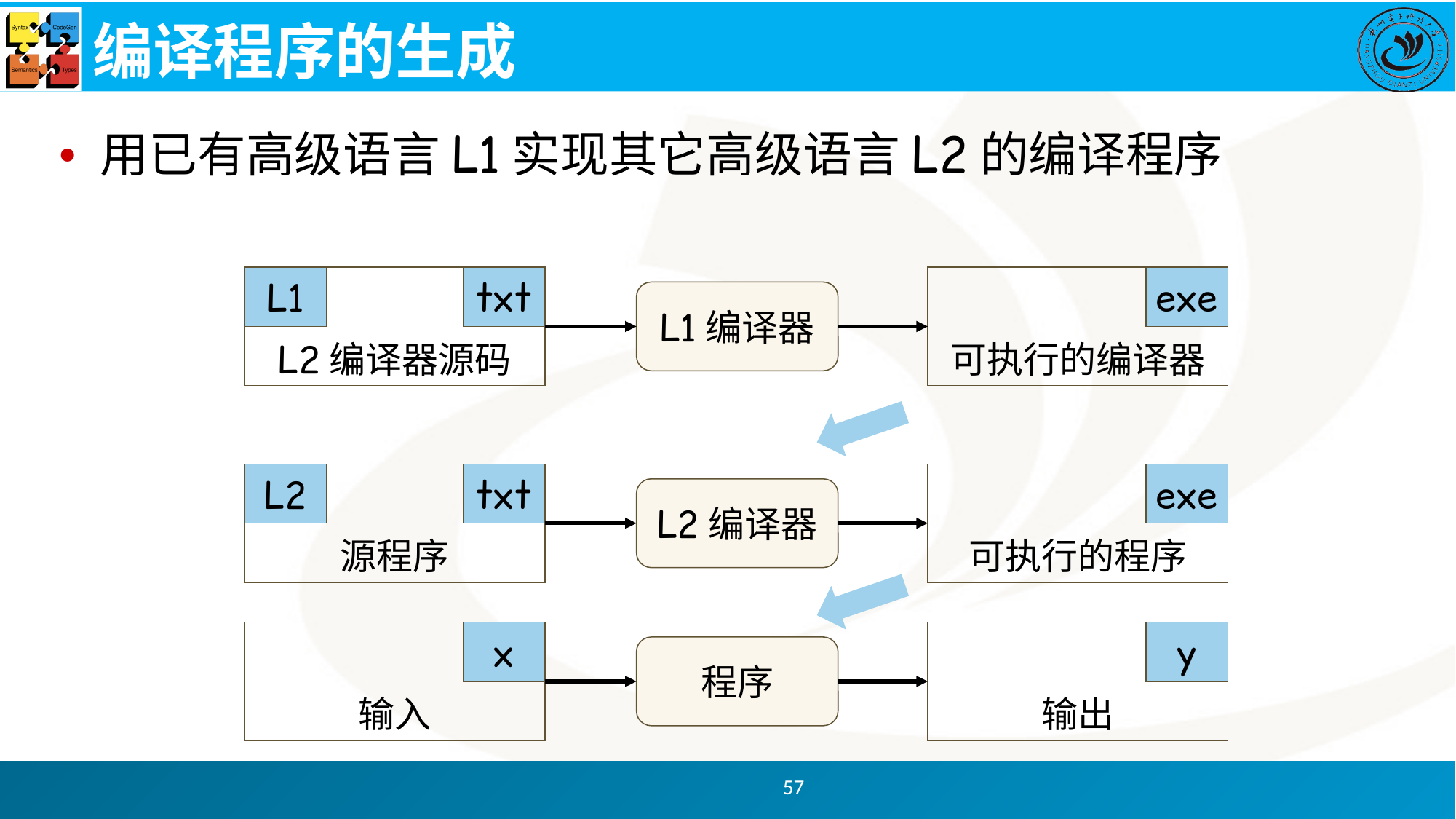

# 编译程序的生成
用已有高级语言L1实现其它高级语言L2的编译程序

L2编译器源码
L1
txt
可执行的编译器
exe
L1编译器

源程序
L2
txt
可执行的程序
exe
L2编译器

输入
x
输出
y
程序
57